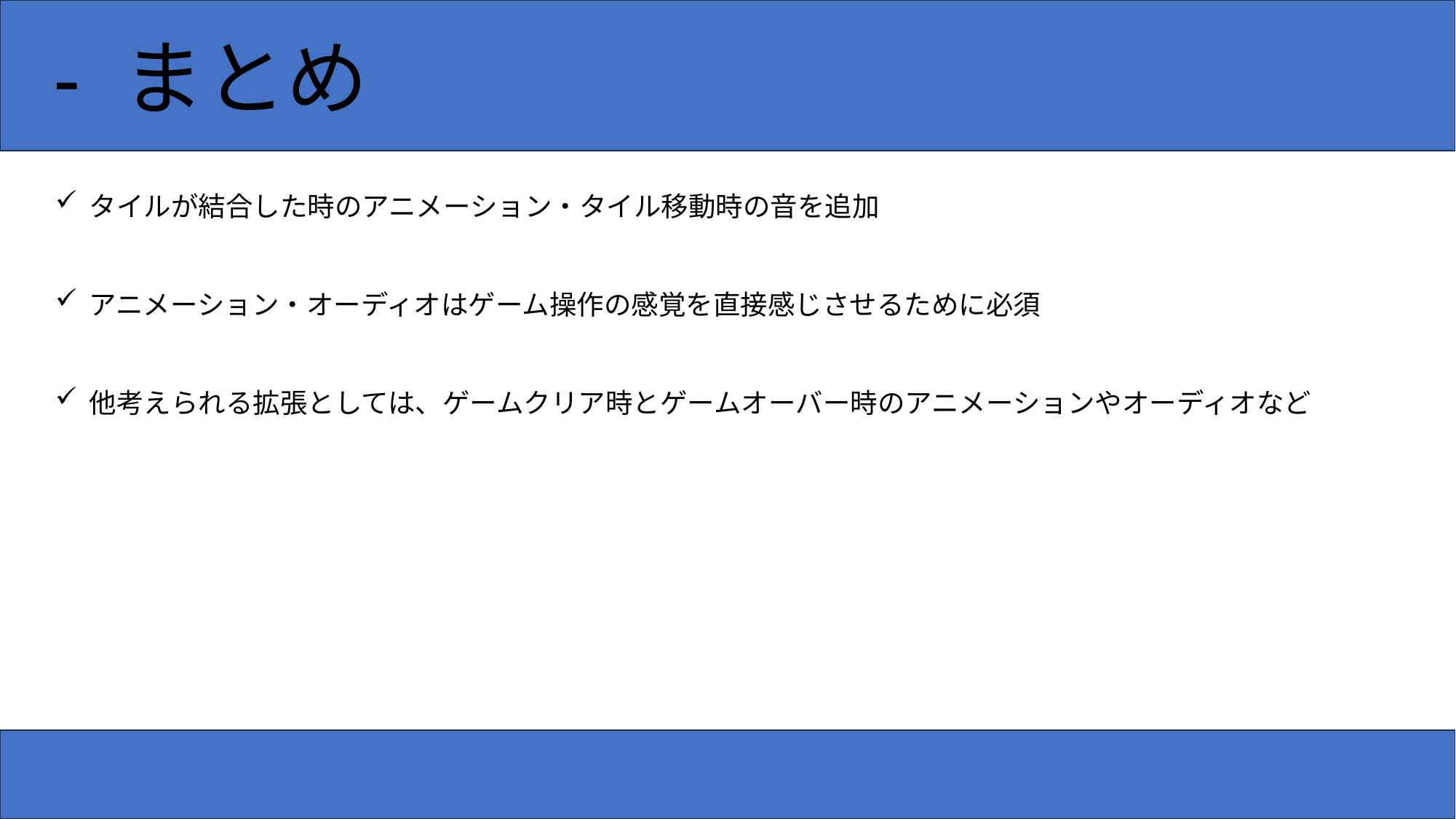

- まとめ
タイルが結合した時のアニメーション・タイル移動時の音を追加
アニメーション・オーディオはゲーム操作の感覚を直接感じさせるために必須
他考えられる拡張としては、ゲームクリア時とゲームオーバー時のアニメーションやオーディオなど